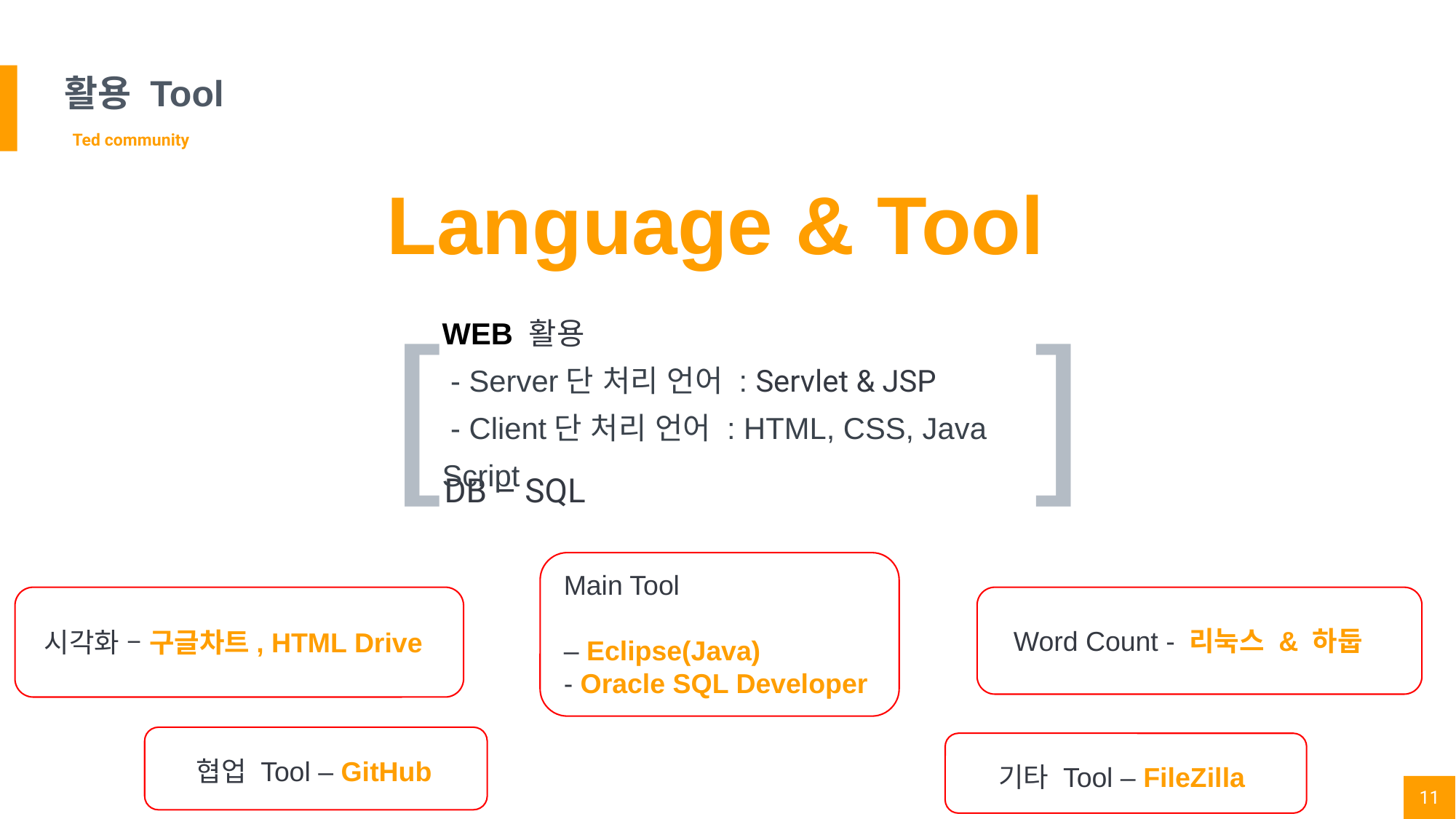

# 활용 Tool
Ted community
Language & Tool

[					  ]
WEB 활용
 - Server단 처리 언어 : Servlet & JSP
 - Client단 처리 언어 : HTML, CSS, Java Script
DB – SQL

Main Tool

– Eclipse(Java)
- Oracle SQL Developer

시각화 – 구글차트, HTML Drive

Word Count - 리눅스 & 하둡

협업 Tool – GitHub

기타 Tool – FileZilla
11